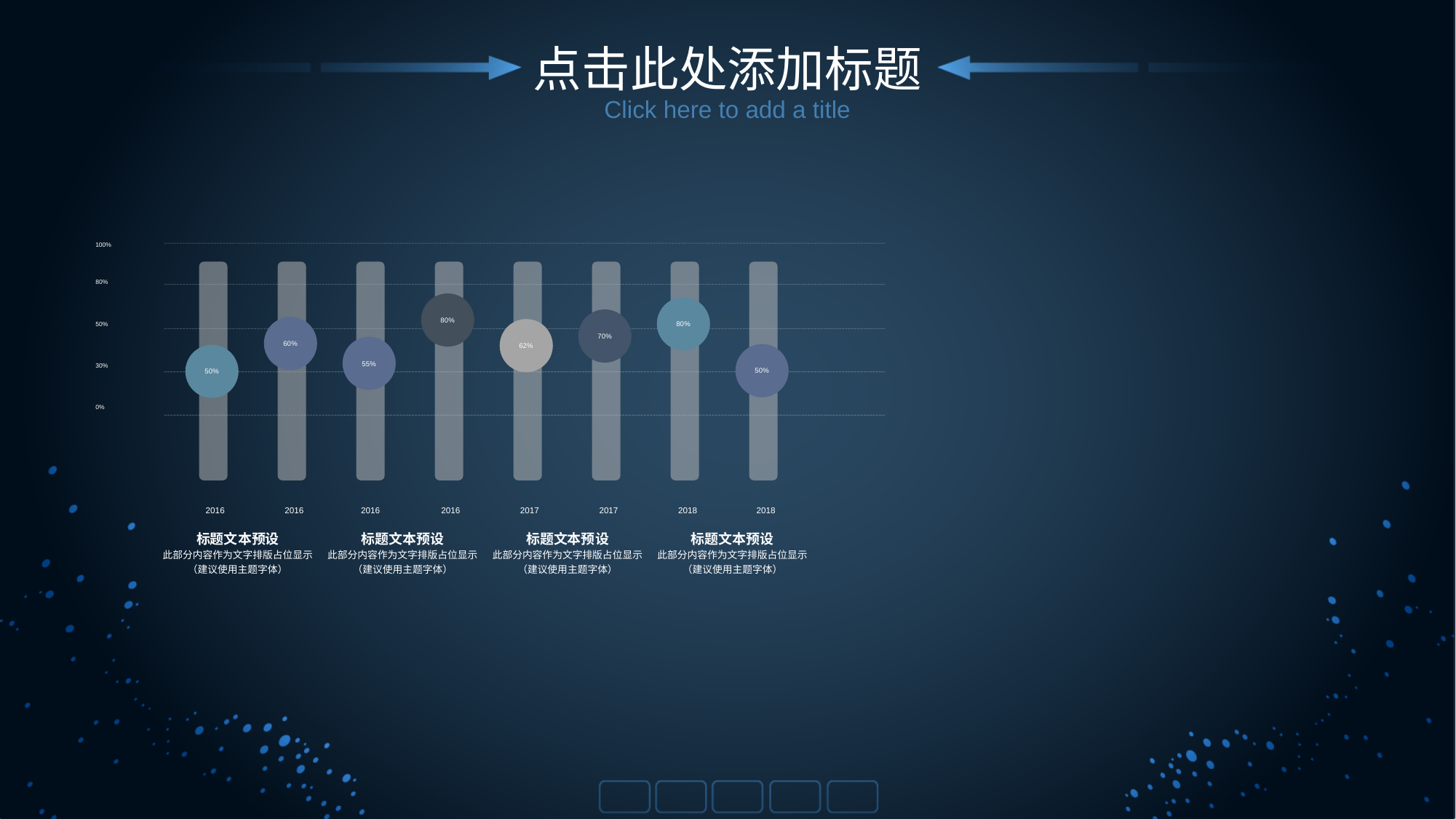

点击此处添加标题
Click here to add a title
100%
80%
50%
30%
0%
2016
2016
2016
2016
2017
2017
2018
2018

80%
80%
70%
60%
62%
55%
50%
50%
标题文本预设
此部分内容作为文字排版占位显示
（建议使用主题字体）
标题文本预设
此部分内容作为文字排版占位显示
（建议使用主题字体）
标题文本预设
此部分内容作为文字排版占位显示
（建议使用主题字体）
标题文本预设
此部分内容作为文字排版占位显示
（建议使用主题字体）